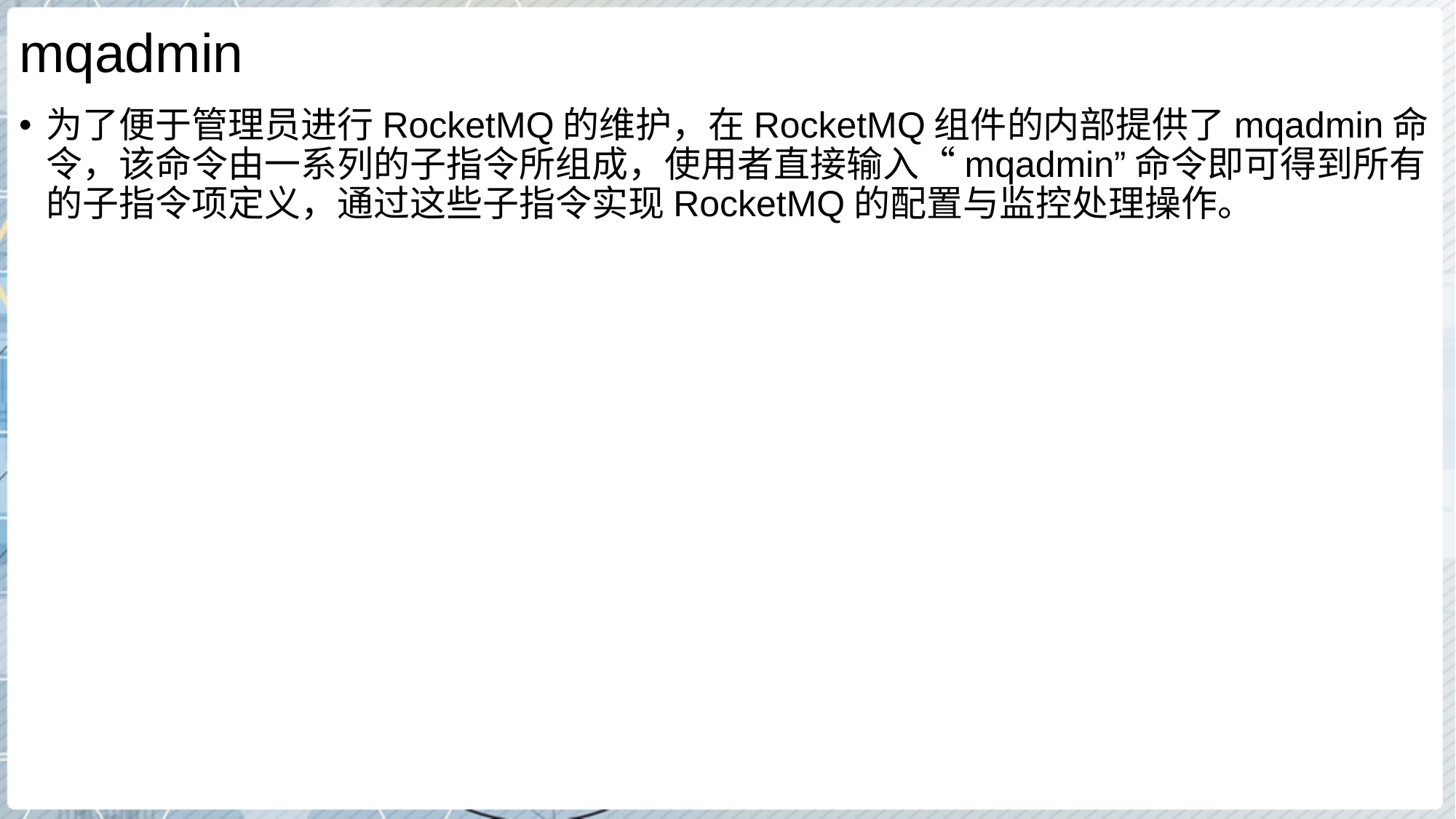

# mqadmin
为了便于管理员进行RocketMQ的维护，在RocketMQ组件的内部提供了mqadmin命令，该命令由一系列的子指令所组成，使用者直接输入“mqadmin”命令即可得到所有的子指令项定义，通过这些子指令实现RocketMQ的配置与监控处理操作。